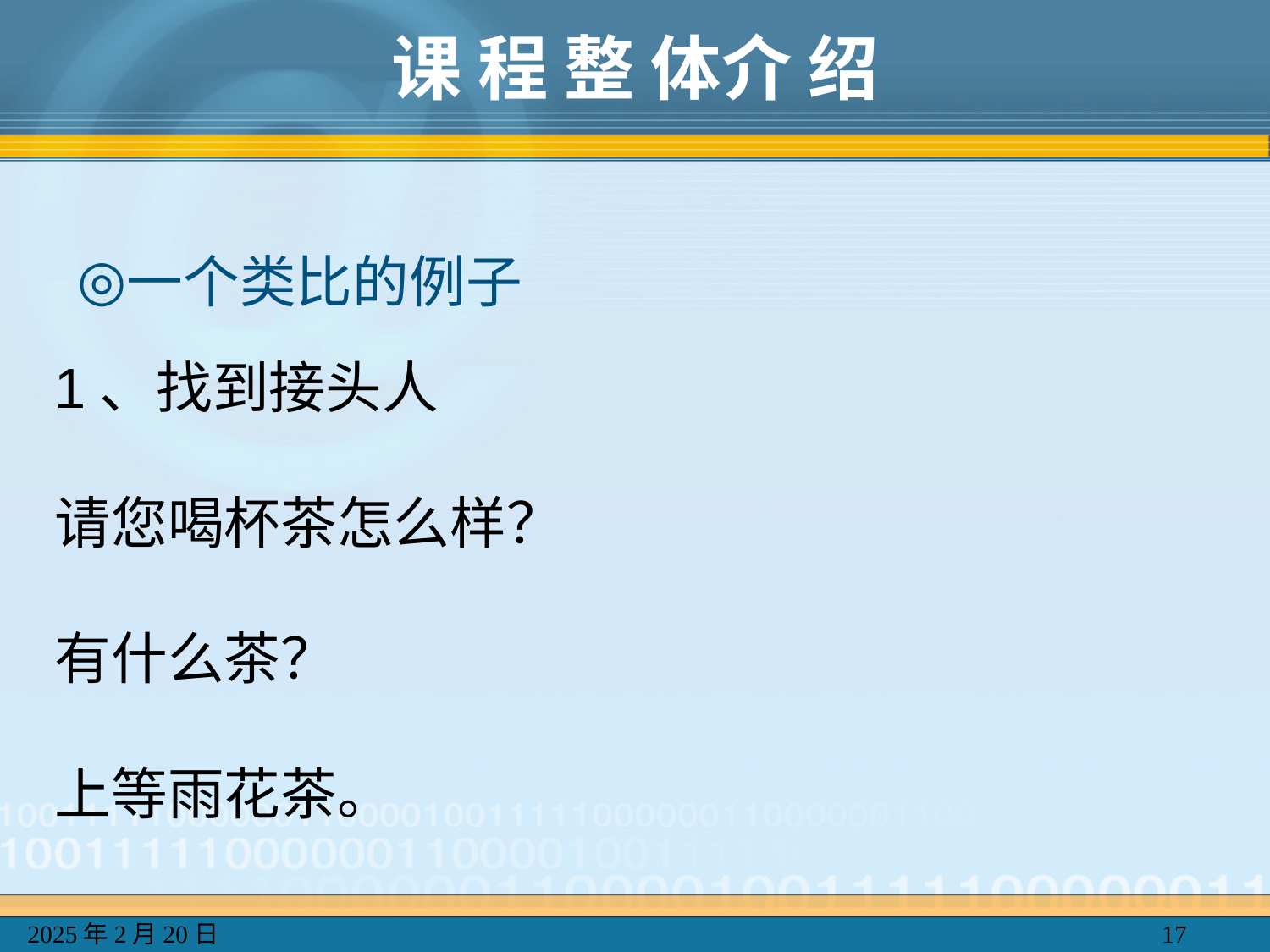

# 课 程 整 体介 绍
一个类比的例子

1、找到接头人

请您喝杯茶怎么样？

有什么茶？

上等雨花茶。

2025年2月20日
17